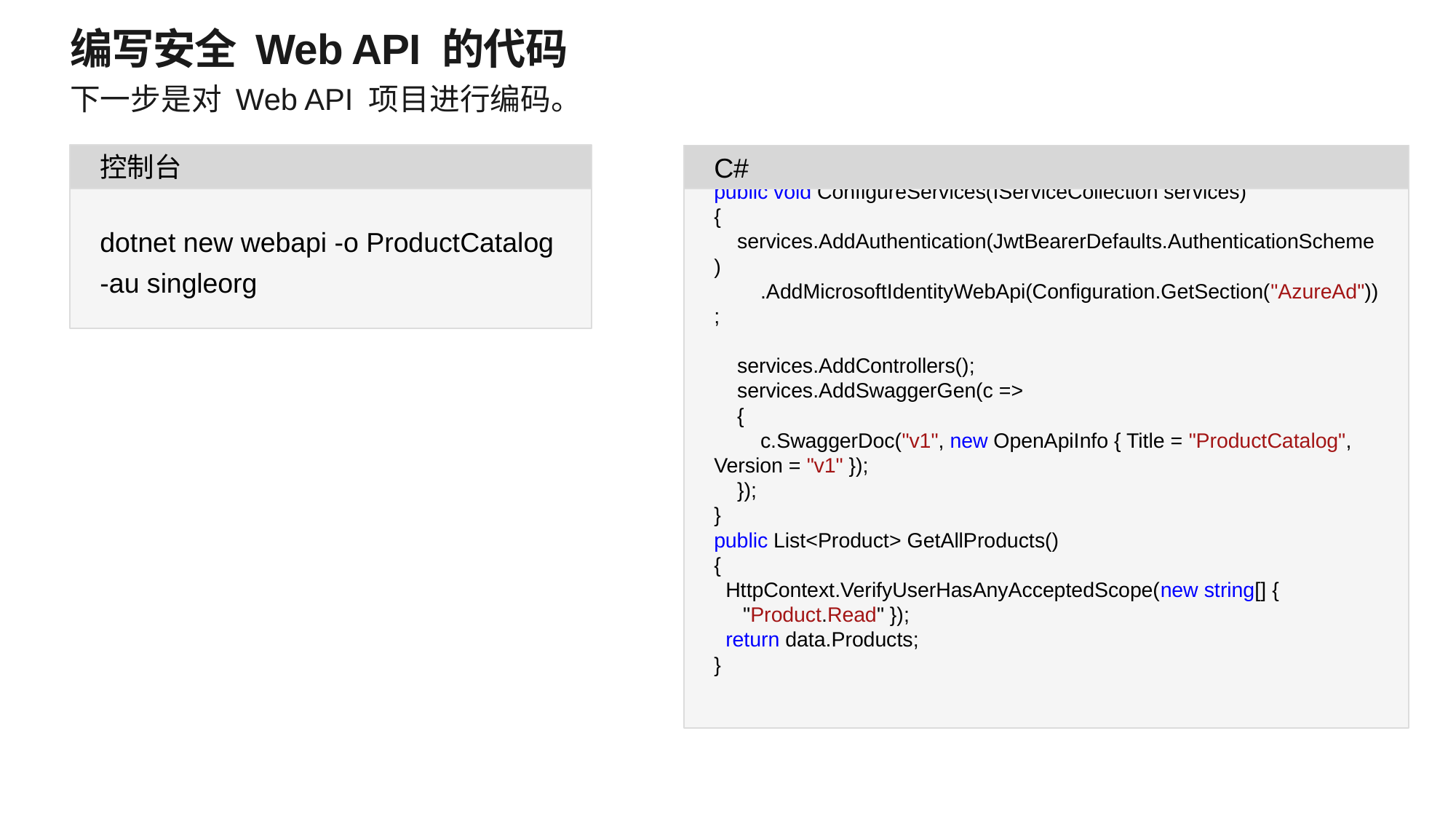

# 编写安全 Web API 的代码
下一步是对 Web API 项目进行编码。
控制台
C#
public void ConfigureServices(IServiceCollection services)
{
    services.AddAuthentication(JwtBearerDefaults.AuthenticationScheme)
        .AddMicrosoftIdentityWebApi(Configuration.GetSection("AzureAd"));
    services.AddControllers();
    services.AddSwaggerGen(c =>
    {
        c.SwaggerDoc("v1", new OpenApiInfo { Title = "ProductCatalog", Version = "v1" });
    });
}
public List<Product> GetAllProducts()
{
  HttpContext.VerifyUserHasAnyAcceptedScope(new string[] {
     "Product.Read" });
  return data.Products;
}

dotnet new webapi -o ProductCatalog -au singleorg